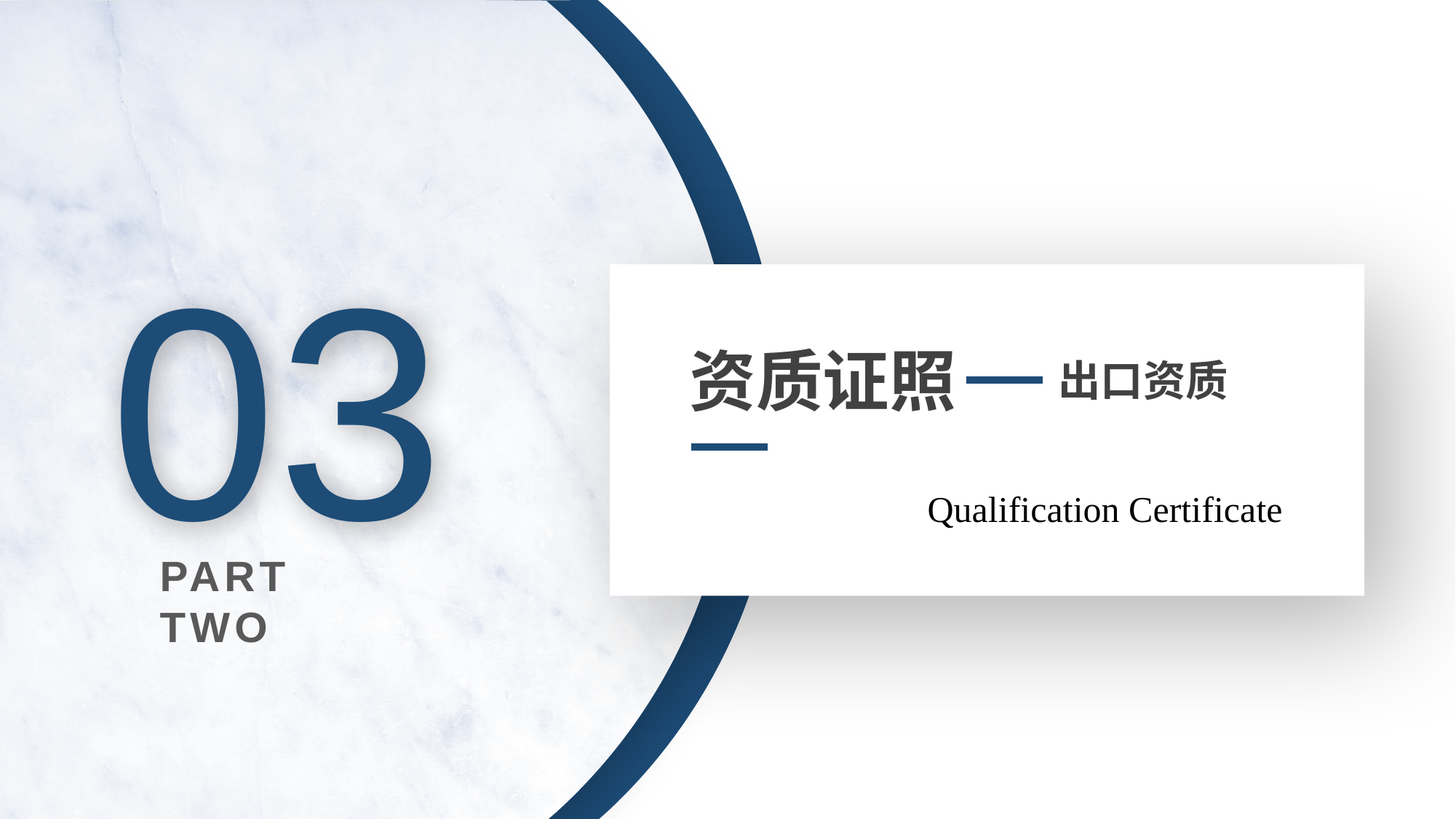

03

资质证照
出口资质
Qualification Certificate
PART TWO